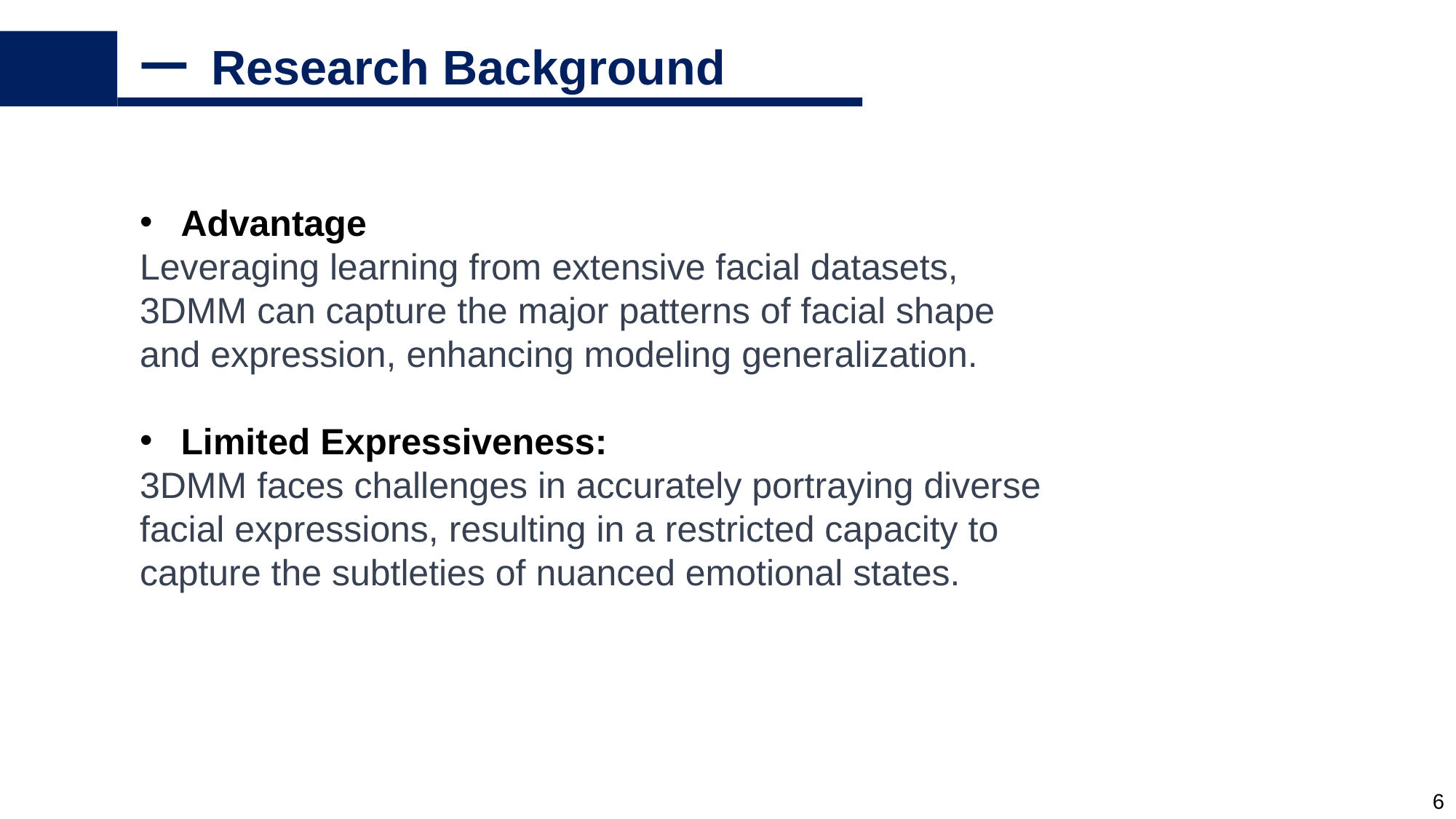

一 Research Background
Advantage
Leveraging learning from extensive facial datasets, 3DMM can capture the major patterns of facial shape and expression, enhancing modeling generalization.

Limited Expressiveness:
3DMM faces challenges in accurately portraying diverse facial expressions, resulting in a restricted capacity to capture the subtleties of nuanced emotional states.